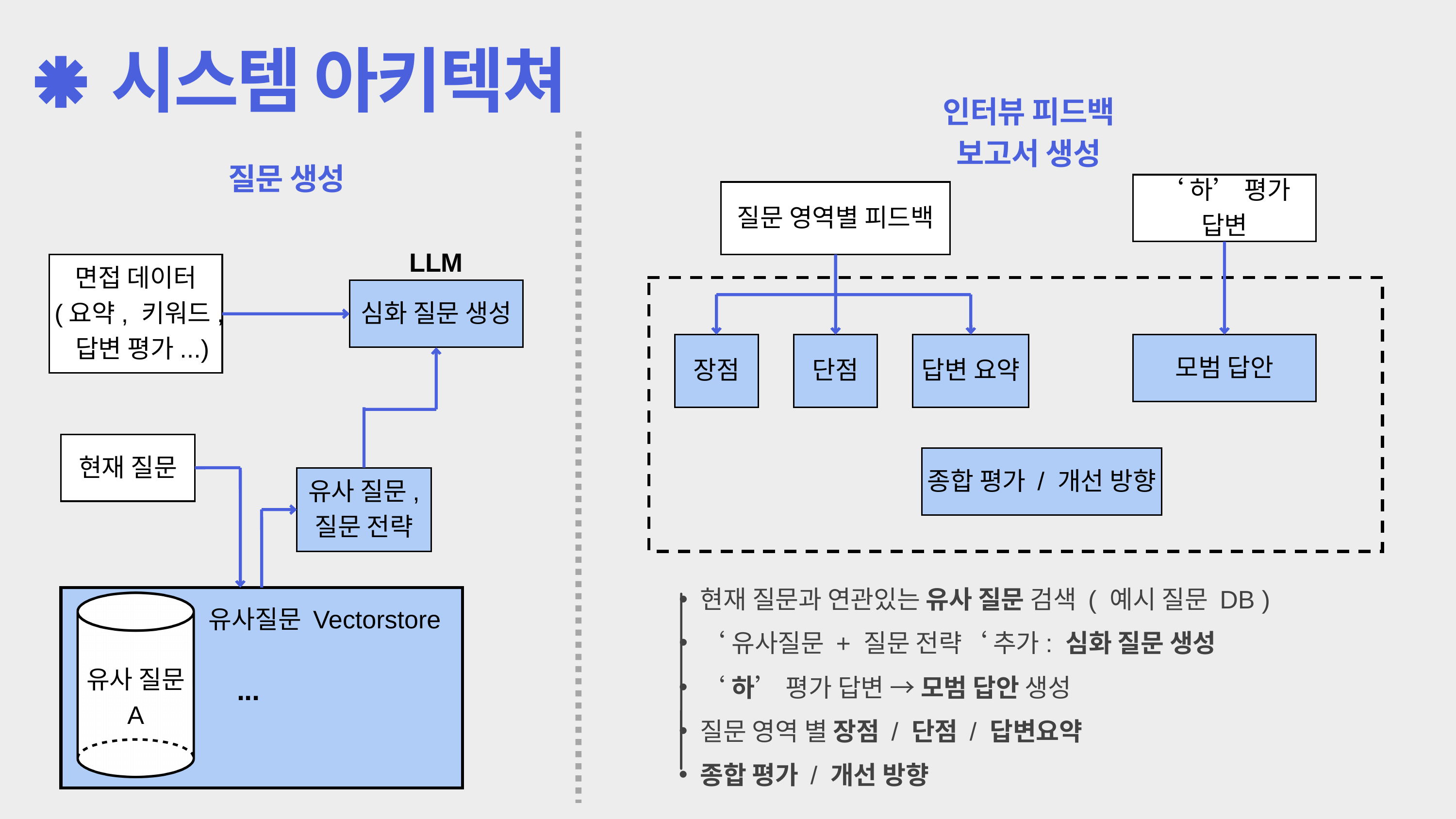

시스템 아키텍쳐

인터뷰 피드백
보고서 생성

질문 생성

‘하’ 평가 답변

질문 영역별 피드백
LLM

면접 데이터
(요약, 키워드, 답변 평가...)

심화 질문 생성

장점

단점

답변 요약

모범 답안

현재 질문

종합 평가 / 개선 방향

유사 질문,
질문 전략

현재 질문과 연관있는 유사 질문 검색 ( 예시 질문 DB )
‘유사질문 + 질문 전략‘ 추가: 심화 질문 생성

유사질문 Vectorstore
유사 질문
A
‘하’ 평가 답변 → 모범 답안 생성
질문 영역 별 장점 / 단점 / 답변요약
종합 평가 / 개선 방향
...